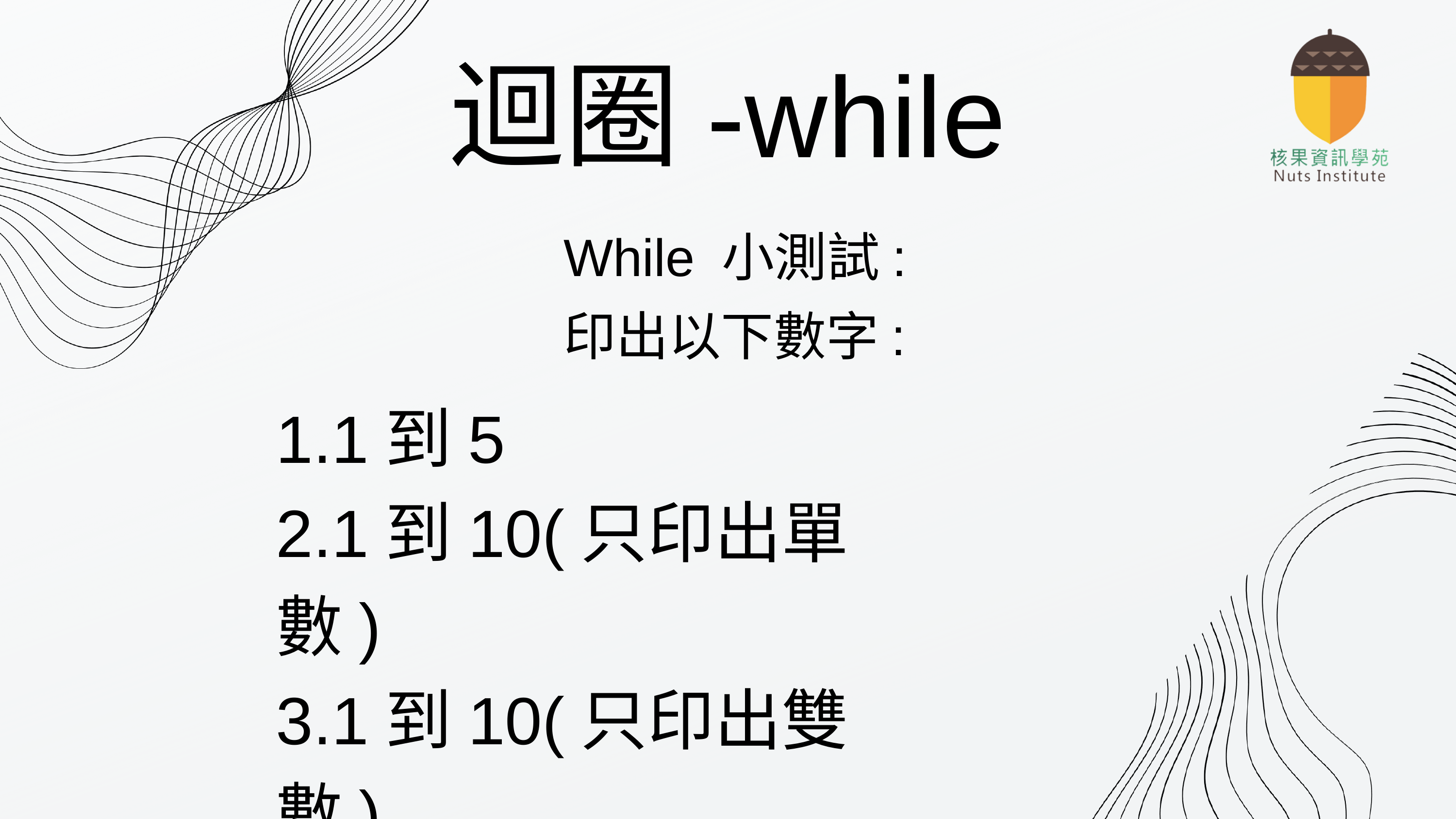

迴圈-while

While 小測試:
印出以下數字:

1.1到5
2.1到10(只印出單數)
3.1到10(只印出雙數)
4.5到1